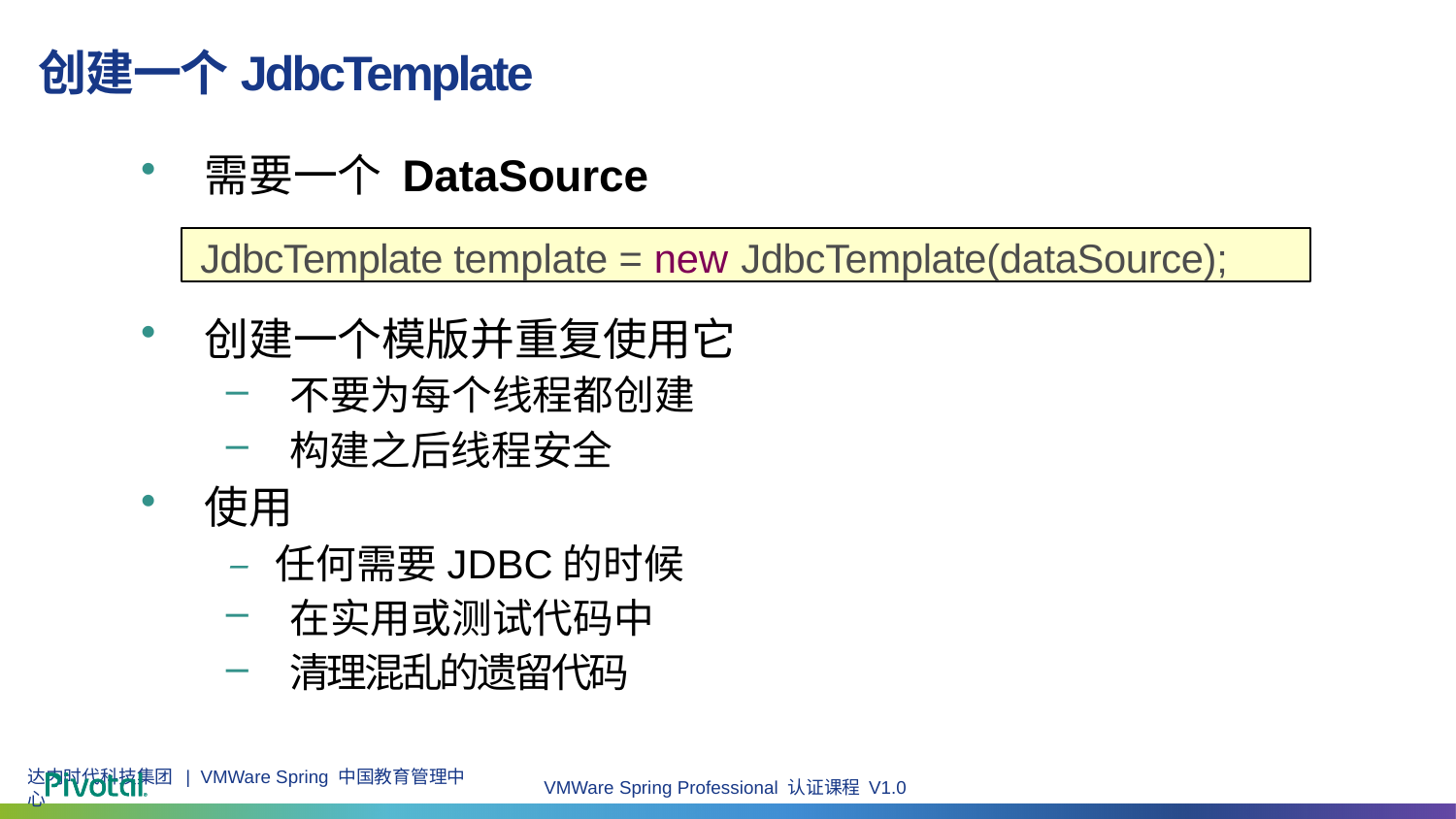

# 创建一个JdbcTemplate
需要一个 DataSource
JdbcTemplate template = new JdbcTemplate(dataSource);
创建一个模版并重复使用它
不要为每个线程都创建
构建之后线程安全
使用
–  任何需要JDBC的时候
在实用或测试代码中
清理混乱的遗留代码
13